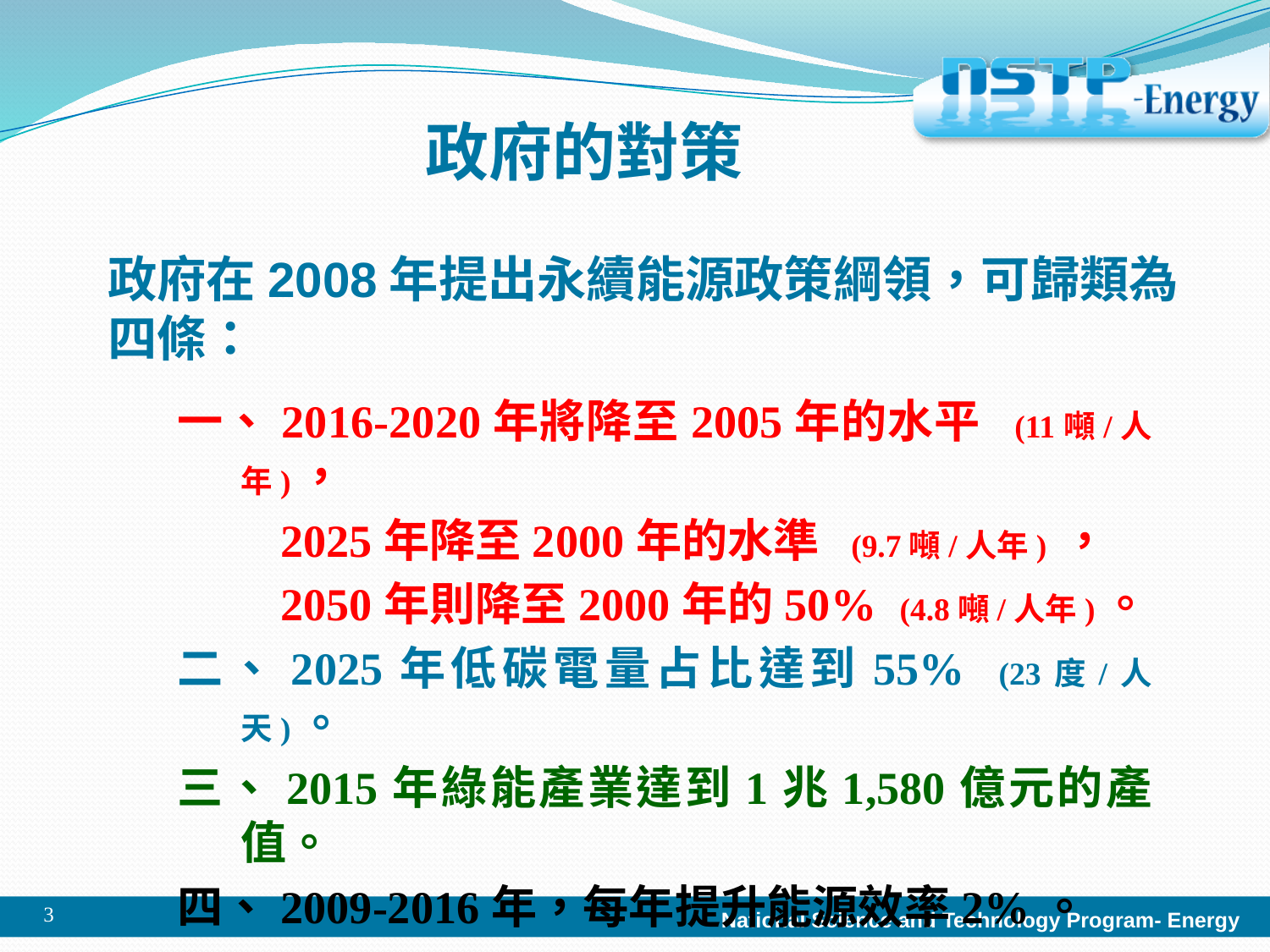

# 政府的對策 政府在2008年提出永續能源政策綱領，可歸類為四條：
一、2016-2020年將降至2005年的水平  (11噸/人年)，
         2025年降至2000年的水準  (9.7噸/人年) ，
         2050年則降至2000年的50%  (4.8噸/人年)。
二、2025年低碳電量占比達到55%  (23度/人天)。
三、2015年綠能產業達到1兆1,580億元的產值。
四、2009-2016年，每年提升能源效率2%。

3